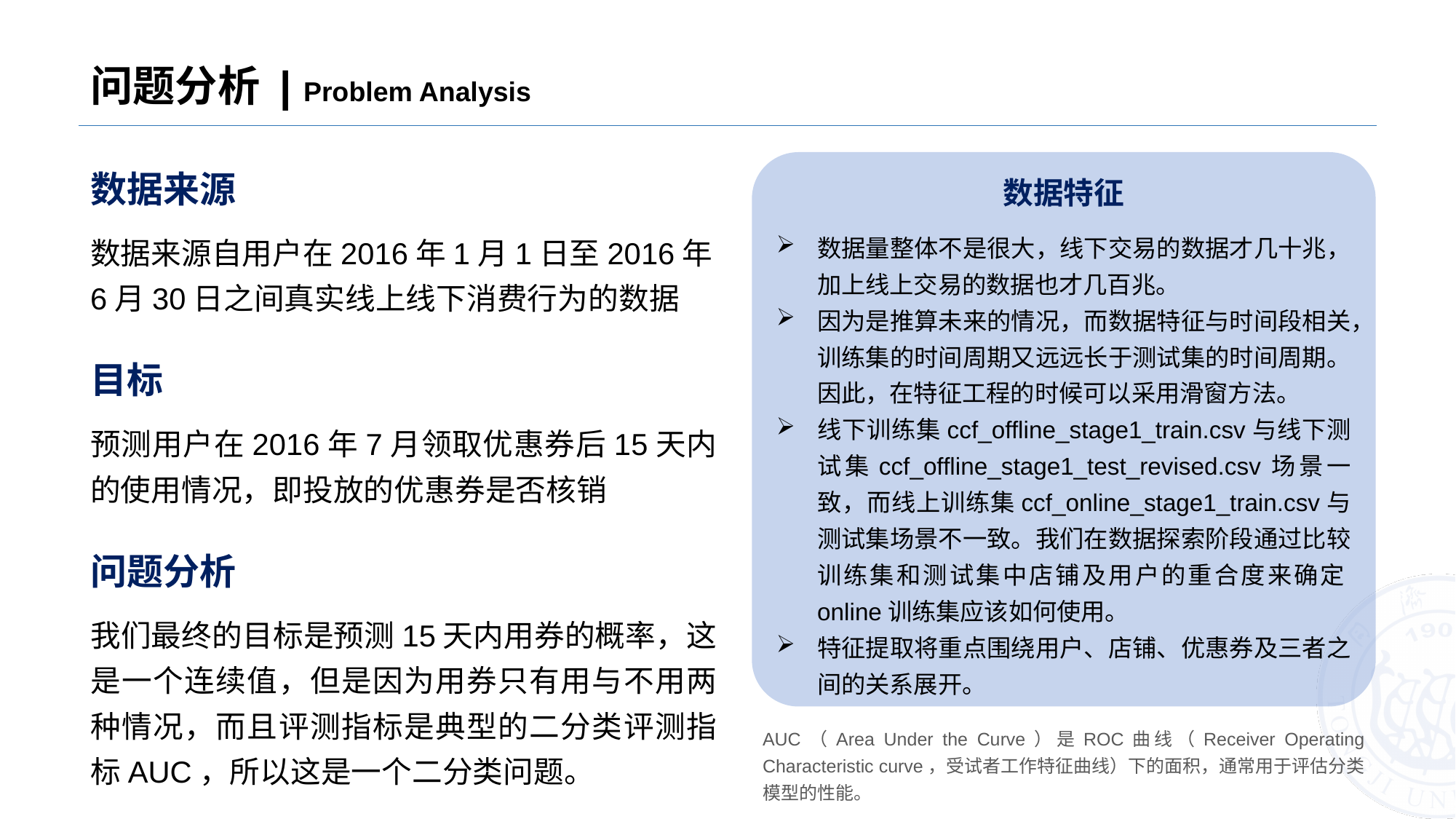

问题分析 | Problem Analysis
数据来源
数据来源自用户在2016年1月1日至2016年6月30日之间真实线上线下消费行为的数据
目标
预测用户在2016年7月领取优惠券后15天内的使用情况，即投放的优惠券是否核销
问题分析
我们最终的目标是预测15天内用券的概率，这是一个连续值，但是因为用券只有用与不用两种情况，而且评测指标是典型的二分类评测指标AUC，所以这是一个二分类问题。

数据特征
数据量整体不是很大，线下交易的数据才几十兆，加上线上交易的数据也才几百兆。
因为是推算未来的情况，而数据特征与时间段相关，训练集的时间周期又远远长于测试集的时间周期。因此，在特征工程的时候可以采用滑窗方法。
线下训练集ccf_offline_stage1_train.csv与线下测试集ccf_offline_stage1_test_revised.csv场景一致，而线上训练集ccf_online_stage1_train.csv与测试集场景不一致。我们在数据探索阶段通过比较训练集和测试集中店铺及用户的重合度来确定online训练集应该如何使用。
特征提取将重点围绕用户、店铺、优惠券及三者之间的关系展开。
AUC（Area Under the Curve）是ROC曲线（Receiver Operating Characteristic curve，受试者工作特征曲线）下的面积，通常用于评估分类模型的性能。